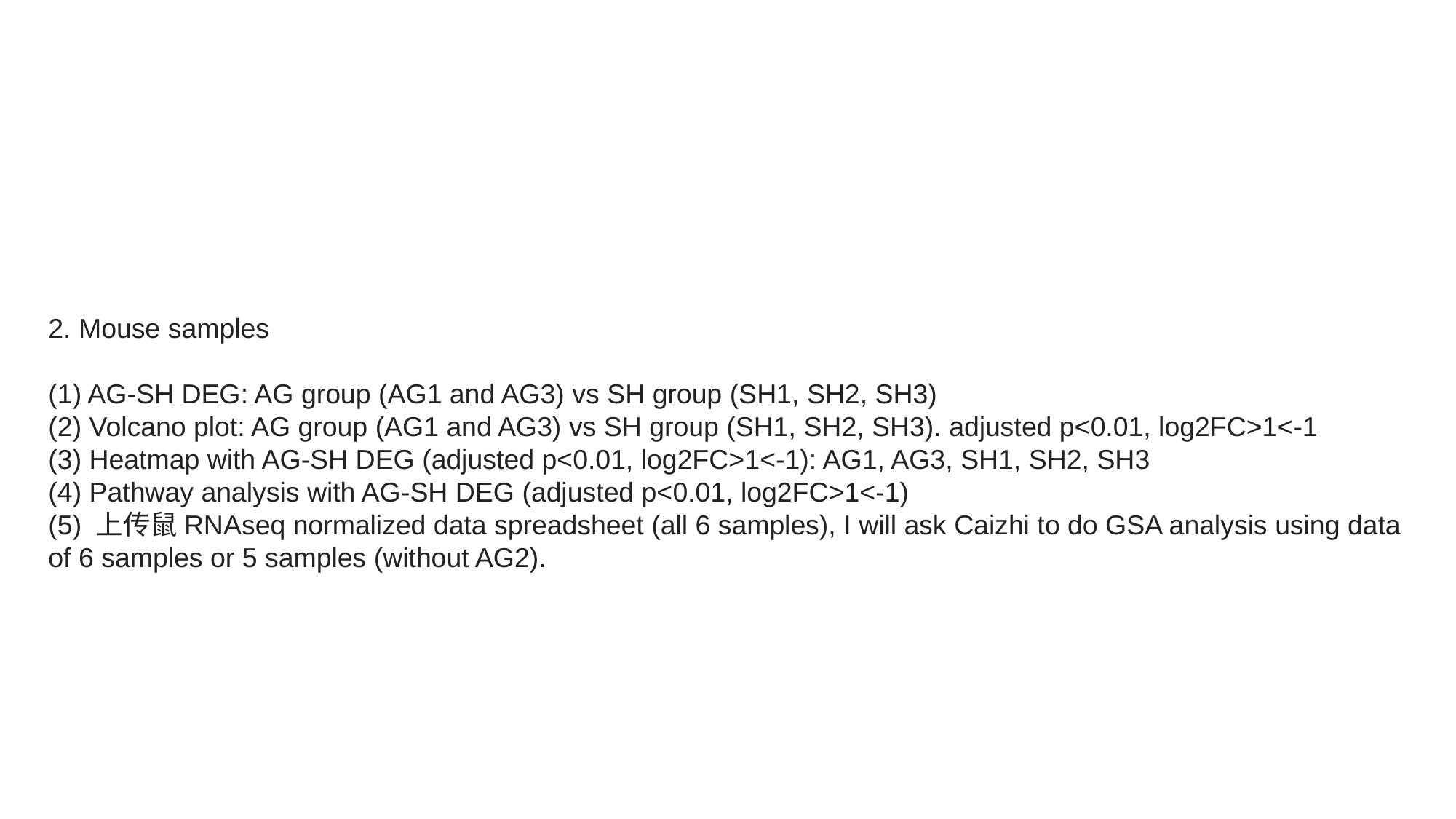

2. Mouse samples
(1) AG-SH DEG: AG group (AG1 and AG3) vs SH group (SH1, SH2, SH3)
(2) Volcano plot: AG group (AG1 and AG3) vs SH group (SH1, SH2, SH3). adjusted p<0.01, log2FC>1<-1
(3) Heatmap with AG-SH DEG (adjusted p<0.01, log2FC>1<-1): AG1, AG3, SH1, SH2, SH3
(4) Pathway analysis with AG-SH DEG (adjusted p<0.01, log2FC>1<-1)
(5) 上传鼠RNAseq normalized data spreadsheet (all 6 samples), I will ask Caizhi to do GSA analysis using data of 6 samples or 5 samples (without AG2).